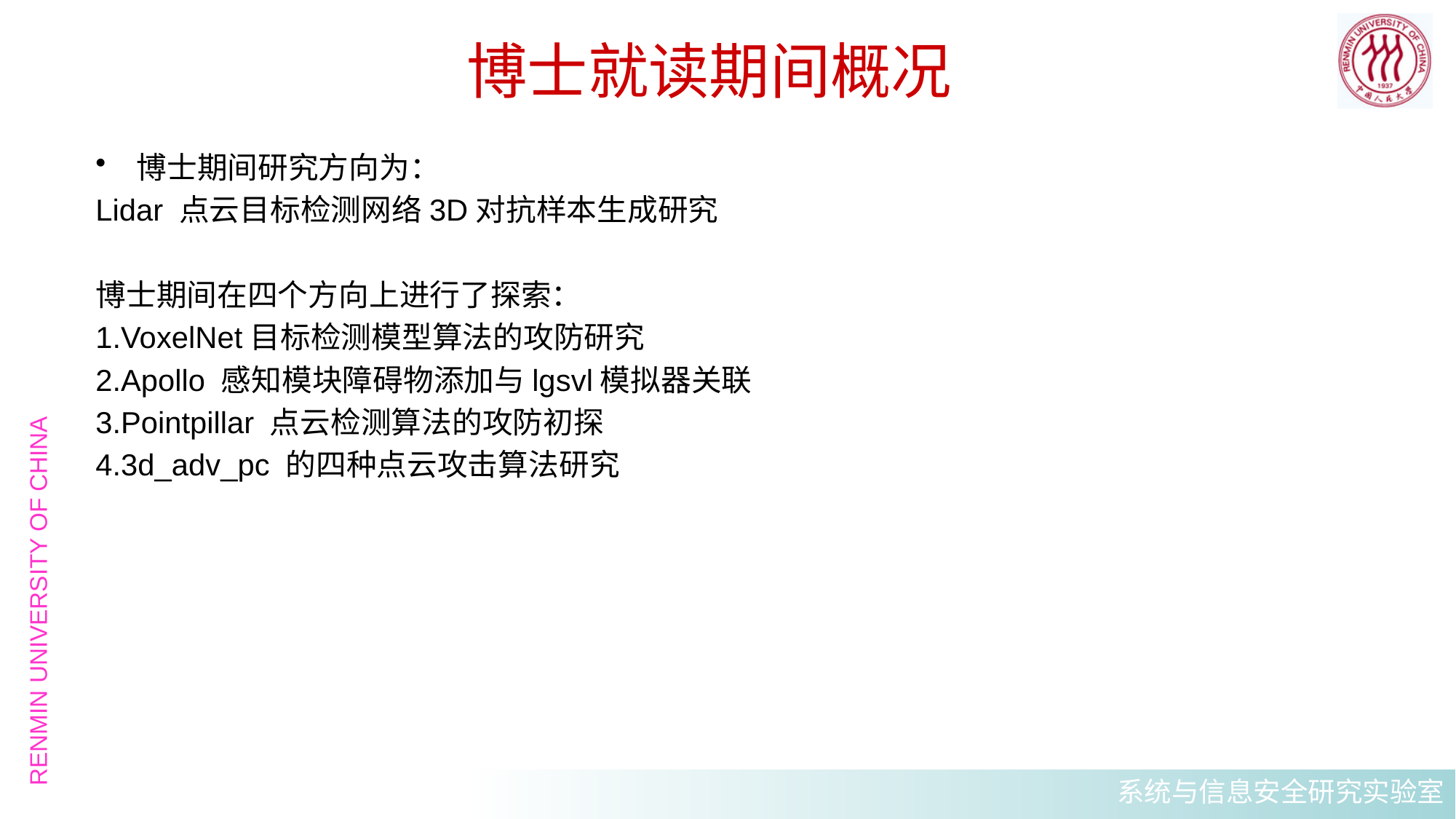

# 博士就读期间概况
博士期间研究方向为：
Lidar 点云目标检测网络3D对抗样本生成研究

博士期间在四个方向上进行了探索：
1.VoxelNet目标检测模型算法的攻防研究
2.Apollo 感知模块障碍物添加与lgsvl模拟器关联
3.Pointpillar 点云检测算法的攻防初探
4.3d_adv_pc 的四种点云攻击算法研究